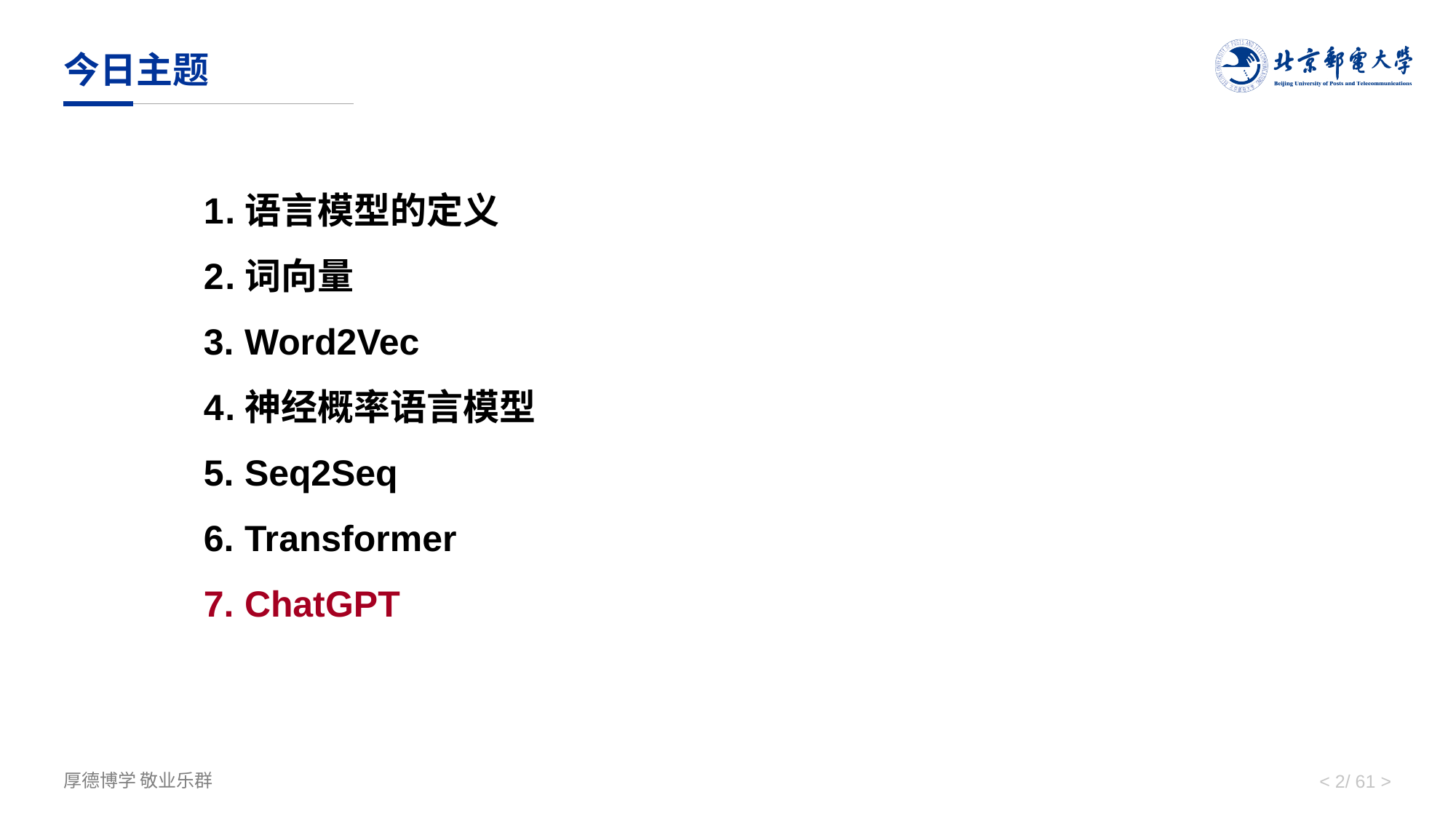

# 今日主题
语言模型的定义
词向量
Word2Vec
神经概率语言模型
Seq2Seq
Transformer
ChatGPT

< 2/ 61 >